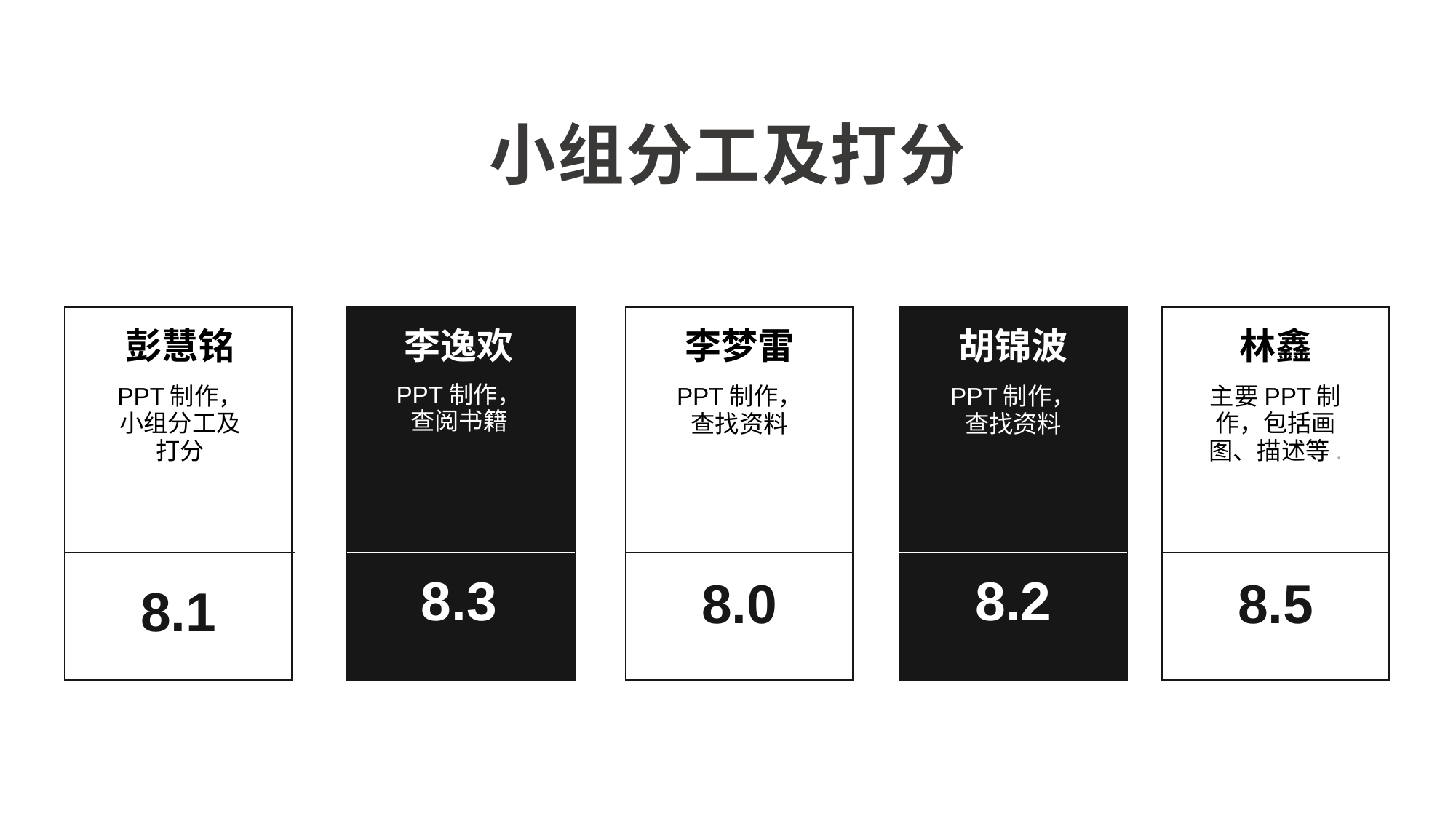

小组分工及打分

v

v

彭慧铭
PPT制作，小组分工及打分
李梦雷
PPT制作，查找资料
胡锦波
PPT制作，查找资料
林鑫
主要PPT制作，包括画图、描述等.
李逸欢
PPT制作，查阅书籍
8.3
8.2
8.0
8.5
8.1